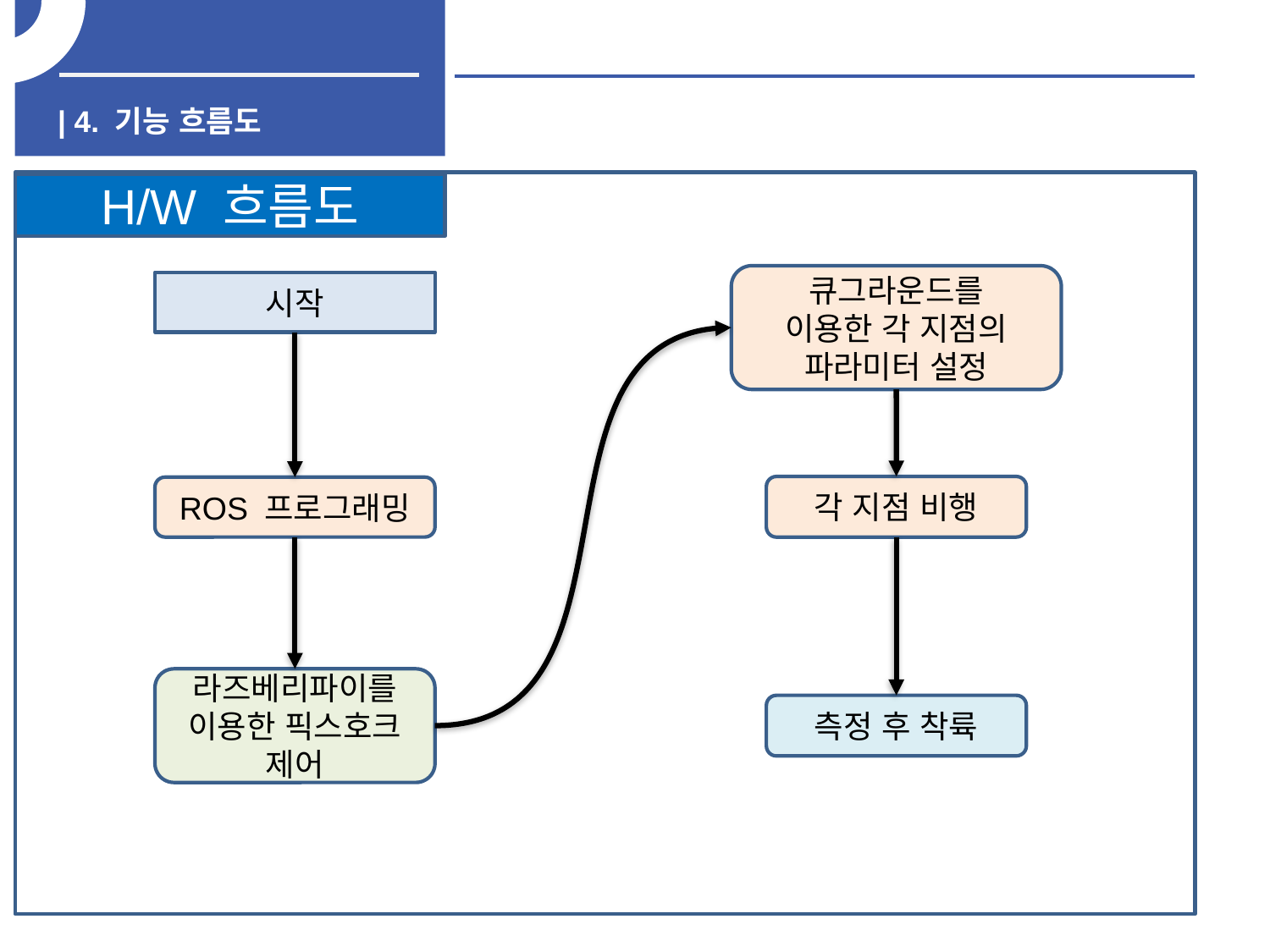

| 4. 기능 흐름도

H/W 흐름도
큐그라운드를
이용한 각 지점의
파라미터 설정
시작
각 지점 비행
ROS 프로그래밍
라즈베리파이를 이용한 픽스호크 제어
측정 후 착륙